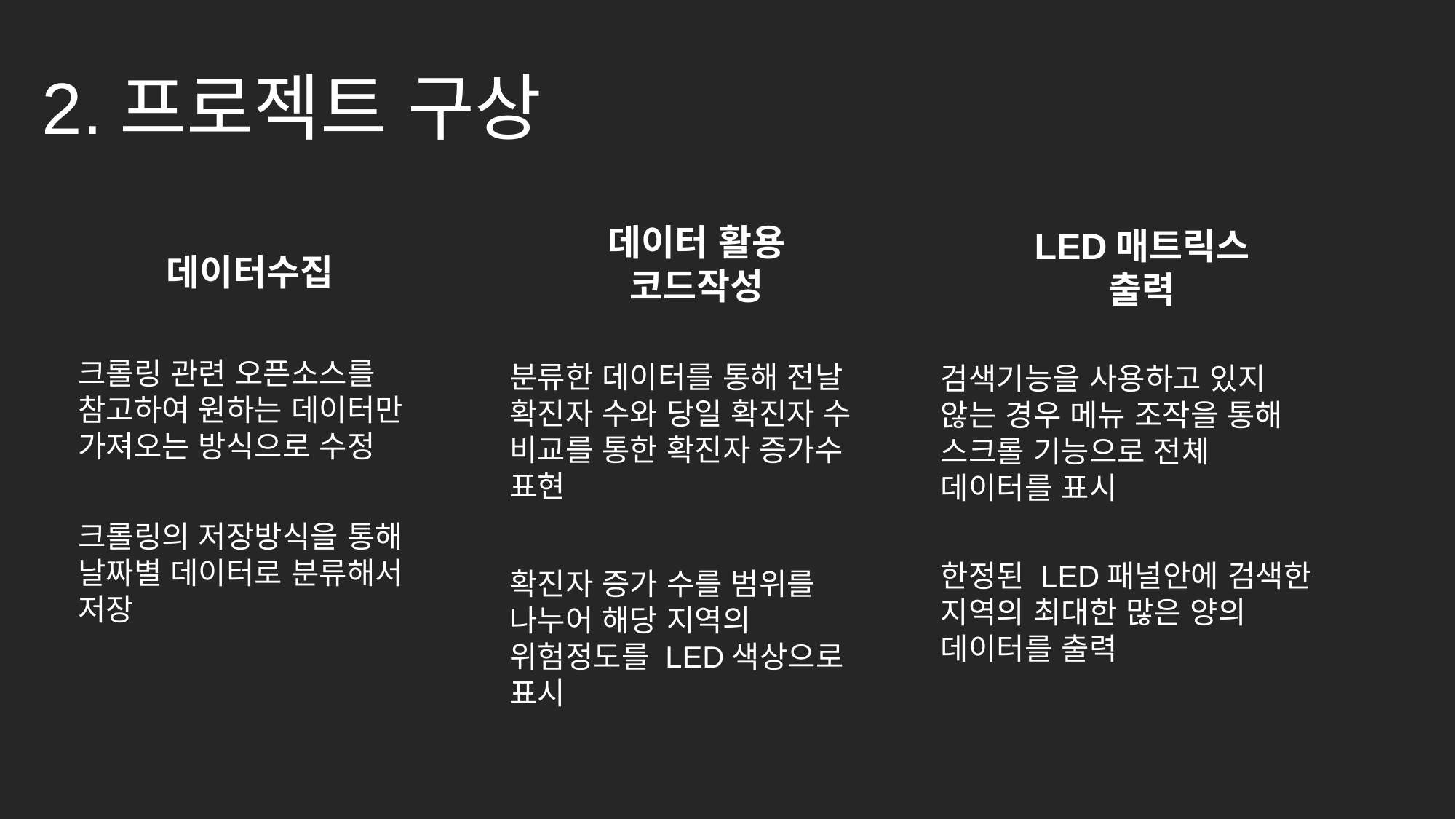

2.프로젝트 구상
데이터 활용 코드작성
LED매트릭스 출력
데이터수집
크롤링 관련 오픈소스를 참고하여 원하는 데이터만 가져오는 방식으로 수정
분류한 데이터를 통해 전날 확진자 수와 당일 확진자 수 비교를 통한 확진자 증가수 표현
검색기능을 사용하고 있지 않는 경우 메뉴 조작을 통해 스크롤 기능으로 전체 데이터를 표시
크롤링의 저장방식을 통해 날짜별 데이터로 분류해서 저장
한정된 LED패널안에 검색한 지역의 최대한 많은 양의 데이터를 출력
확진자 증가 수를 범위를 나누어 해당 지역의 위험정도를 LED색상으로 표시